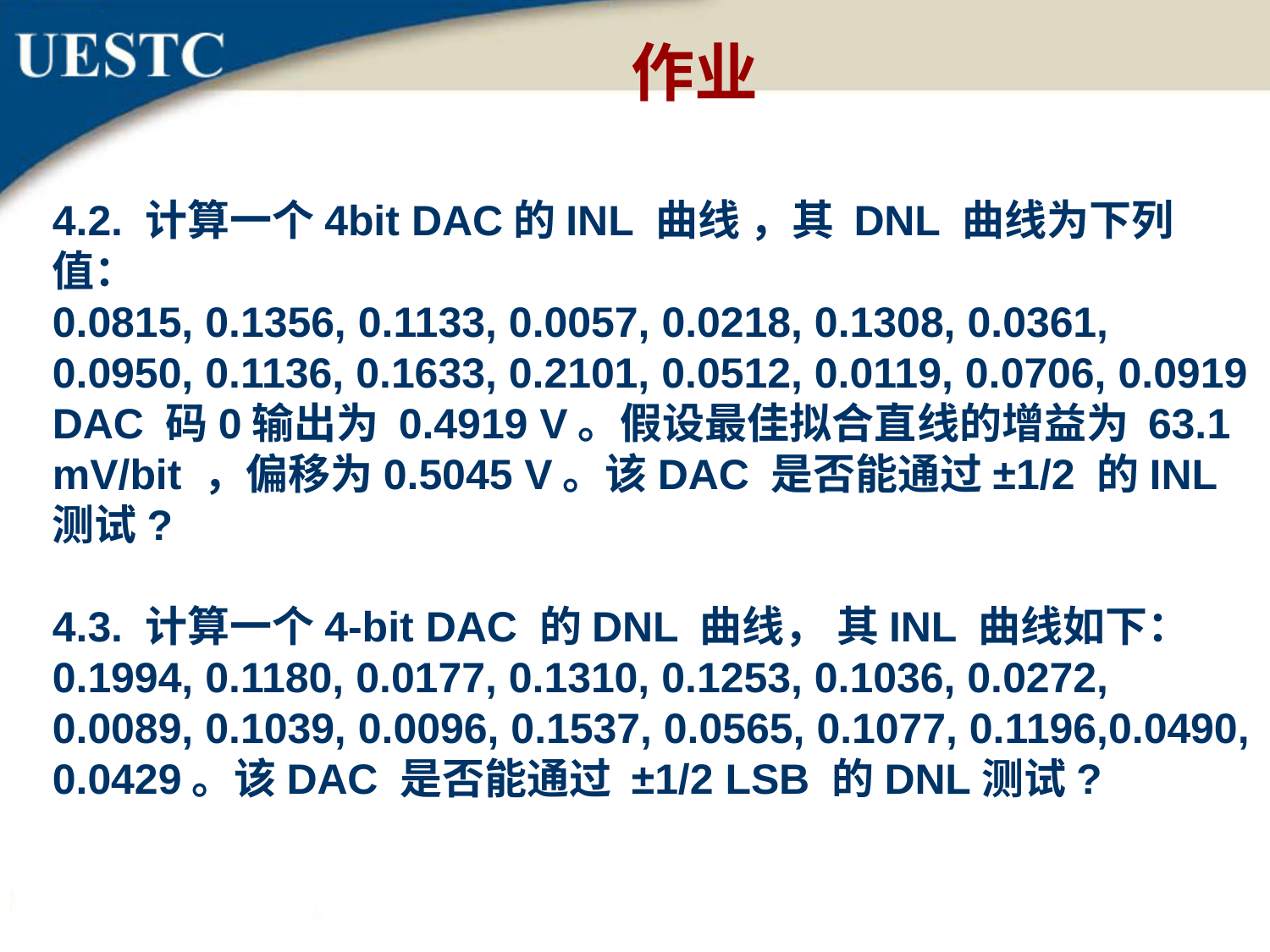

作业
4.2. 计算一个4bit DAC的INL 曲线 ，其 DNL 曲线为下列值：
0.0815, 0.1356, 0.1133, 0.0057, 0.0218, 0.1308, 0.0361, 0.0950, 0.1136, 0.1633, 0.2101, 0.0512, 0.0119, 0.0706, 0.0919
DAC 码0输出为 0.4919 V。假设最佳拟合直线的增益为 63.1 mV/bit ，偏移为0.5045 V。该DAC 是否能通过±1/2 的INL测试?

4.3. 计算一个4-bit DAC 的DNL 曲线， 其INL 曲线如下：
0.1994, 0.1180, 0.0177, 0.1310, 0.1253, 0.1036, 0.0272, 0.0089, 0.1039, 0.0096, 0.1537, 0.0565, 0.1077, 0.1196,0.0490, 0.0429。该DAC 是否能通过 ±1/2 LSB 的DNL测试?